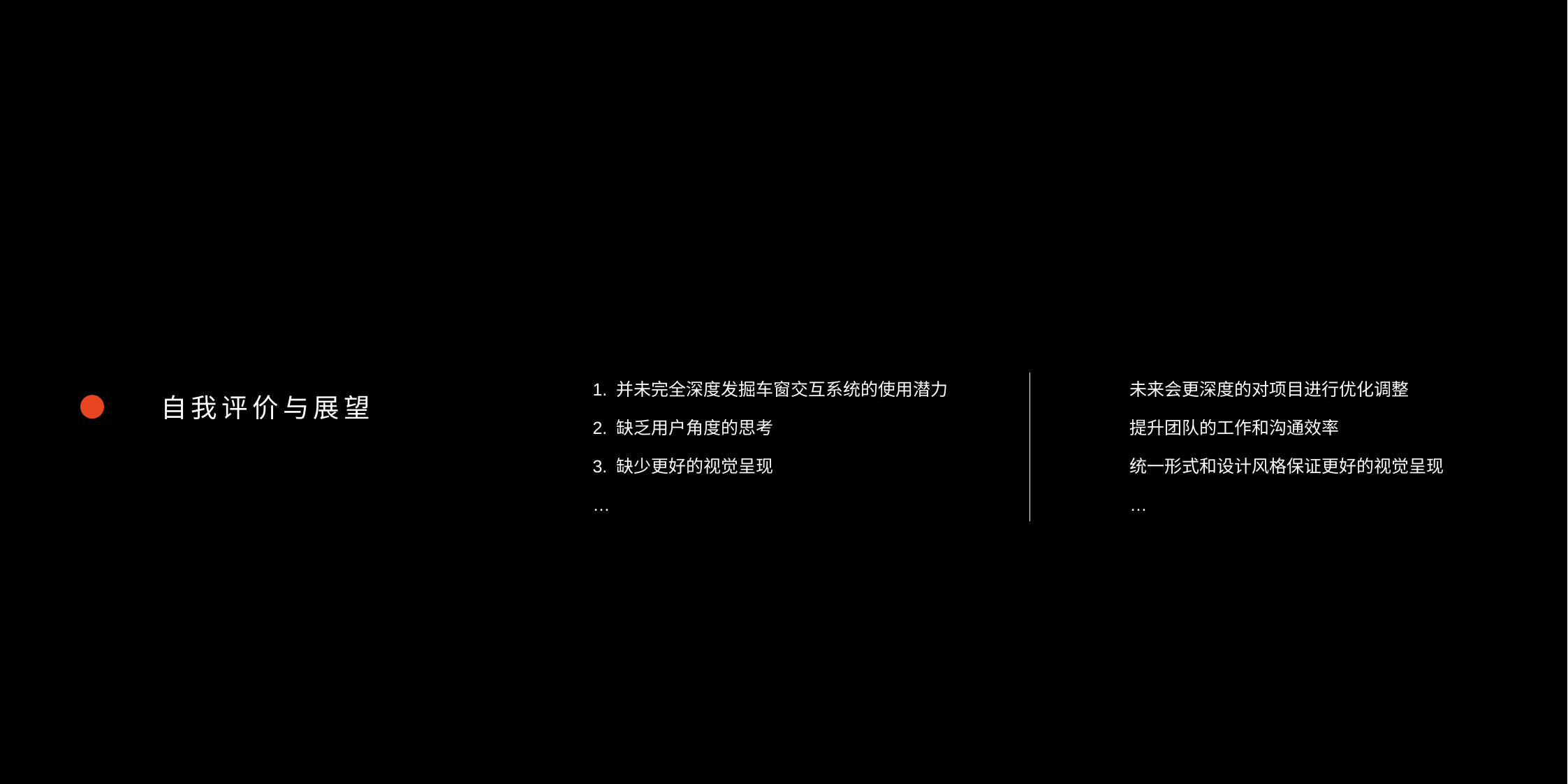

自我评价与展望

1. 并未完全深度发掘车窗交互系统的使用潜力
2. 缺乏用户角度的思考
3. 缺少更好的视觉呈现
…
未来会更深度的对项目进行优化调整
提升团队的工作和沟通效率
统一形式和设计风格保证更好的视觉呈现
…